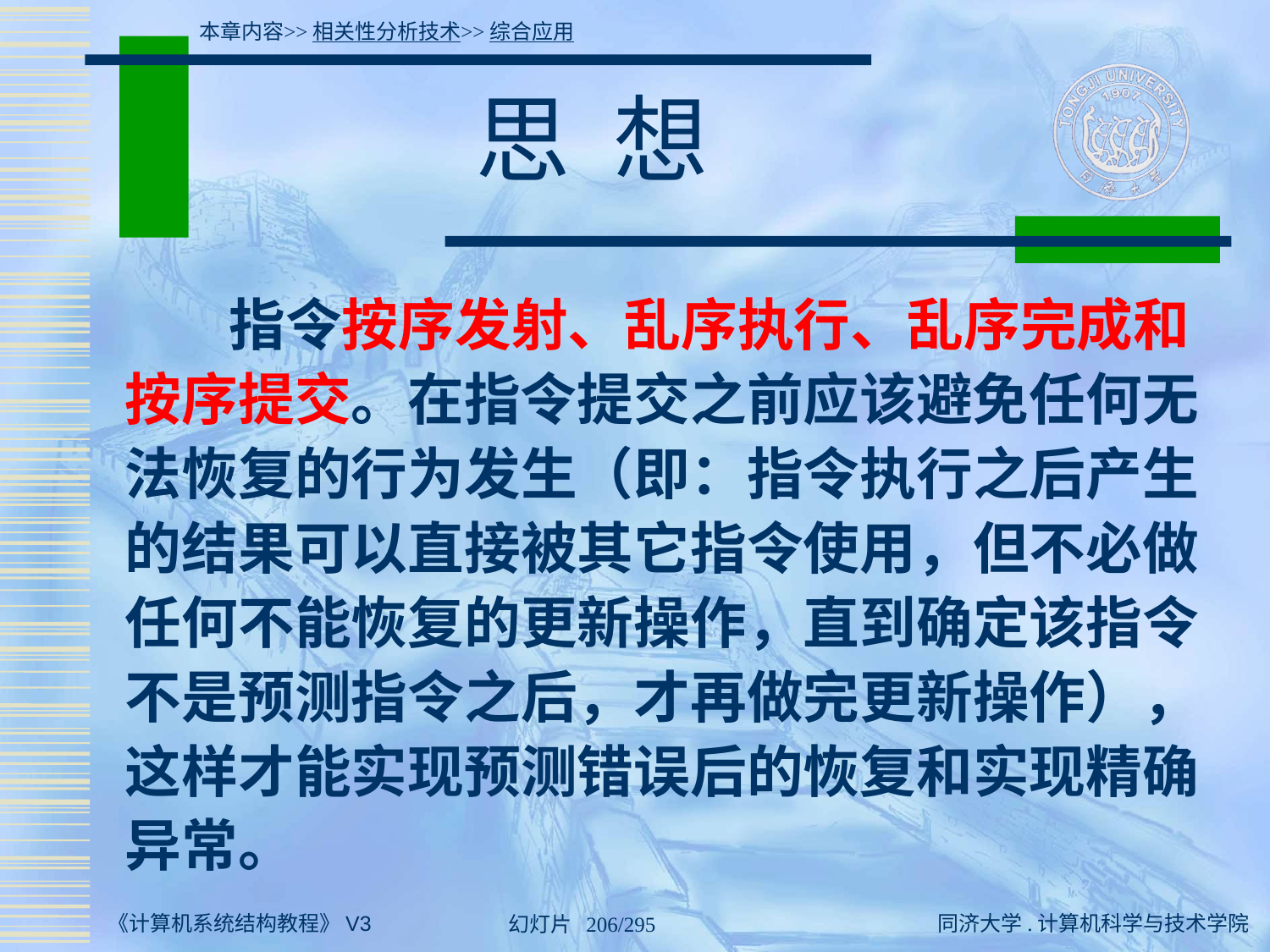

本章内容>>相关性分析技术>>综合应用
# 思  想
       指令按序发射、乱序执行、乱序完成和按序提交。在指令提交之前应该避免任何无法恢复的行为发生（即：指令执行之后产生的结果可以直接被其它指令使用，但不必做任何不能恢复的更新操作，直到确定该指令不是预测指令之后，才再做完更新操作），这样才能实现预测错误后的恢复和实现精确异常。